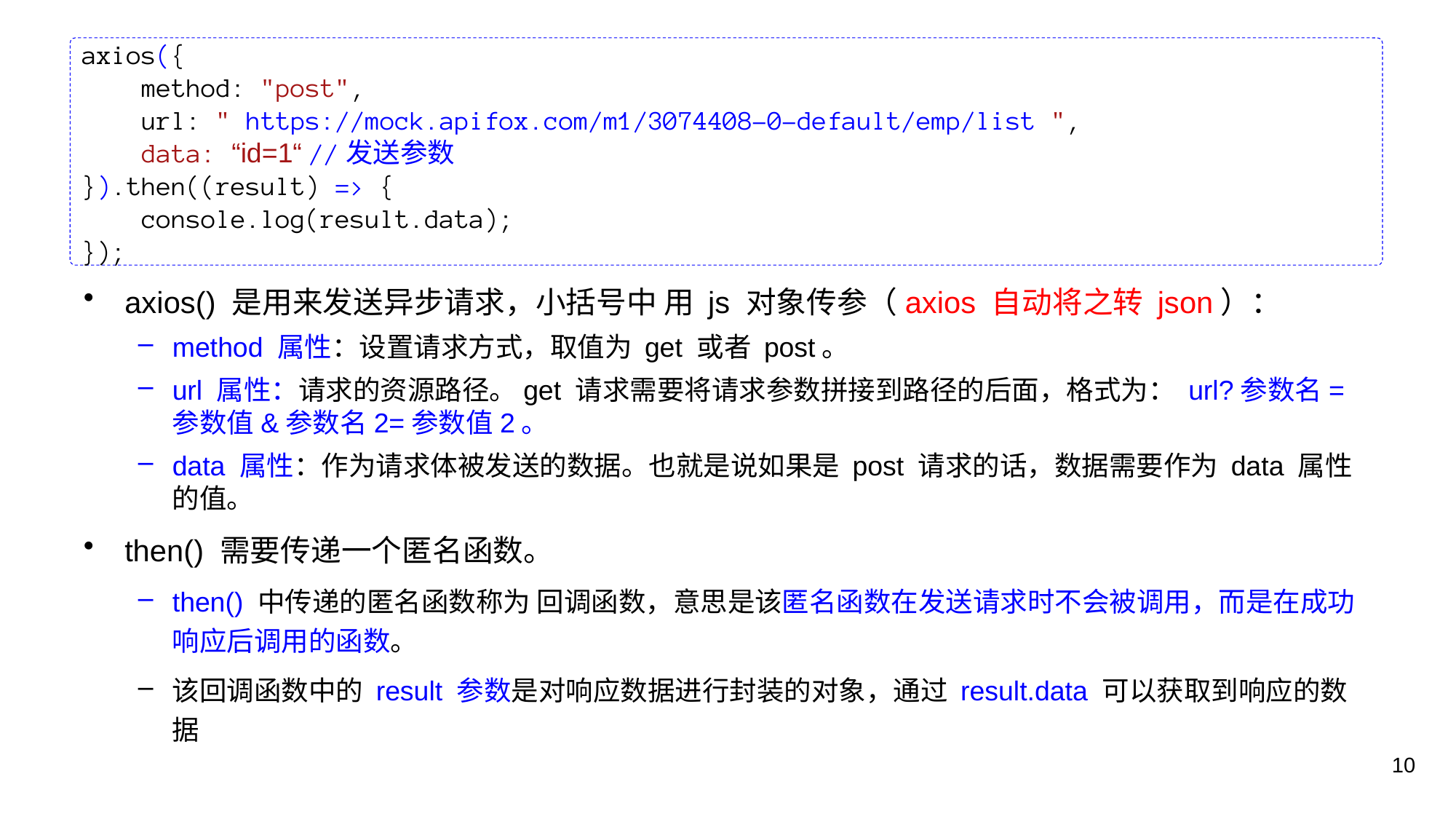

axios({
    method: "post",
    url: " https://mock.apifox.com/m1/3074408-0-default/emp/list ",
    data: “id=1“ //发送参数
}).then((result) => {
    console.log(result.data);
});
axios() 是用来发送异步请求，小括号中 用 js 对象传参（axios 自动将之转 json）：
method 属性：设置请求方式，取值为 get 或者 post。
url 属性：请求的资源路径。get 请求需要将请求参数拼接到路径的后面，格式为： url?参数名=参数值&参数名2=参数值2。
data 属性：作为请求体被发送的数据。也就是说如果是 post 请求的话，数据需要作为 data 属性的值。
then() 需要传递一个匿名函数。
then() 中传递的匿名函数称为 回调函数，意思是该匿名函数在发送请求时不会被调用，而是在成功响应后调用的函数。
该回调函数中的 result 参数是对响应数据进行封装的对象，通过 result.data 可以获取到响应的数据
10